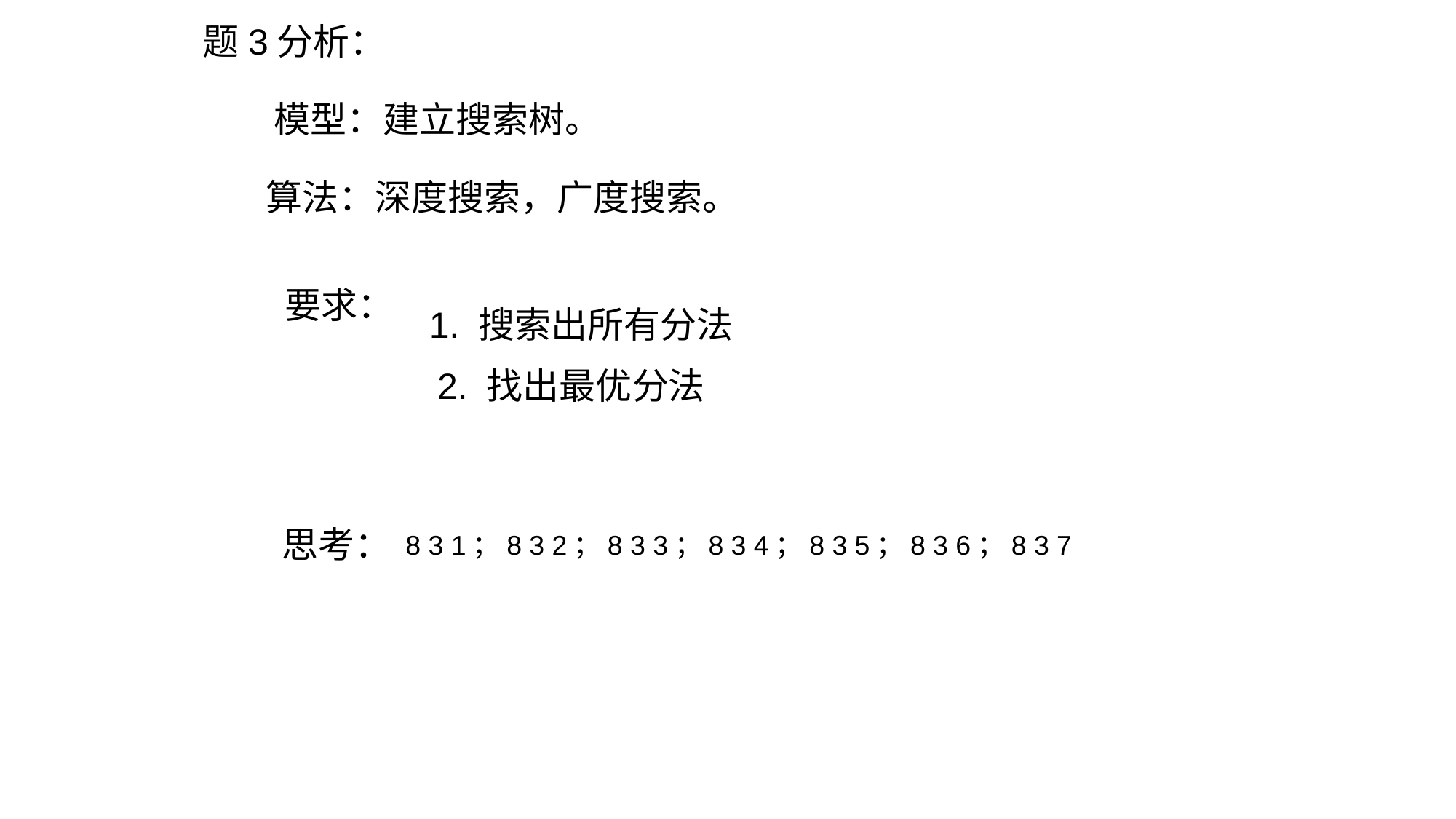

题3分析：
模型：建立搜索树。
算法：深度搜索，广度搜索。
要求：
1. 搜索出所有分法
2. 找出最优分法
思考：
8 3 1；8 3 2；8 3 3；8 3 4；8 3 5；8 3 6；8 3 7